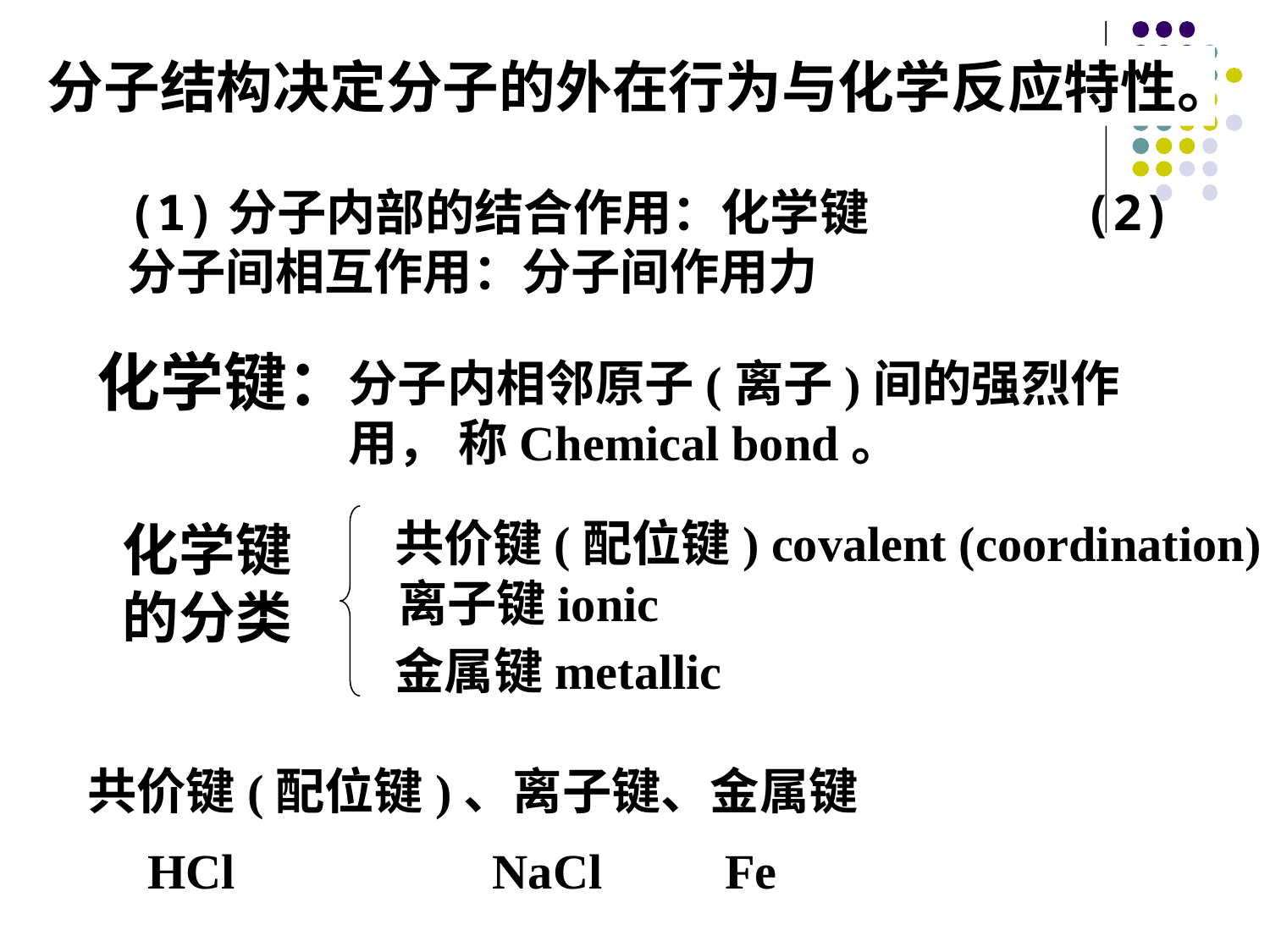

分子结构决定分子的外在行为与化学反应特性。
(1)分子内部的结合作用：化学键                  (2)分子间相互作用：分子间作用力
化学键：
分子内相邻原子(离子)间的强烈作用， 称Chemical bond。

共价键(配位键) covalent (coordination)
化学键的分类
离子键ionic
金属键metallic
共价键(配位键)、离子键、金属键
HCl                     NaCl          Fe